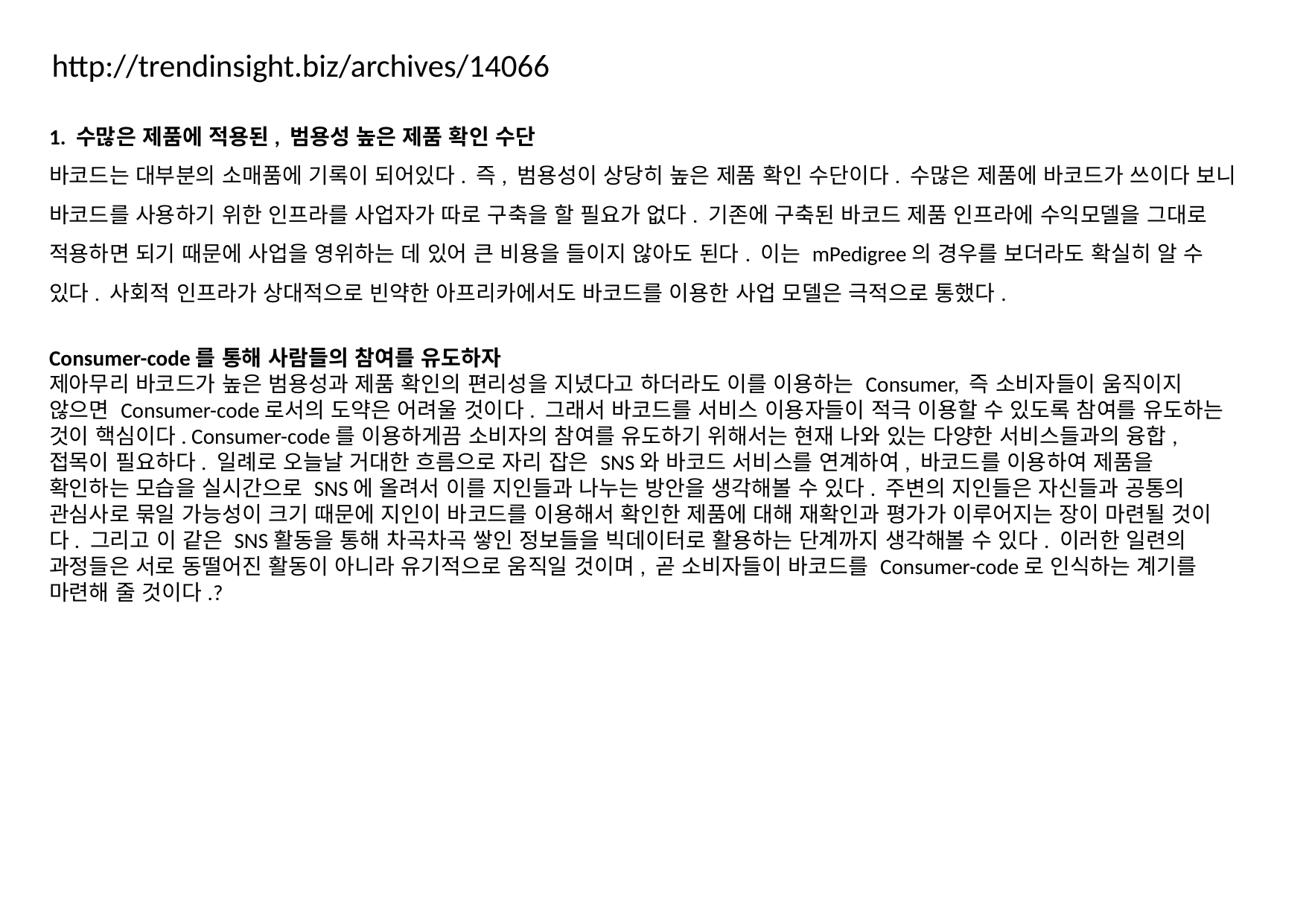

http://trendinsight.biz/archives/14066
1. 수많은 제품에 적용된, 범용성 높은 제품 확인 수단
바코드는 대부분의 소매품에 기록이 되어있다. 즉, 범용성이 상당히 높은 제품 확인 수단이다. 수많은 제품에 바코드가 쓰이다 보니 바코드를 사용하기 위한 인프라를 사업자가 따로 구축을 할 필요가 없다. 기존에 구축된 바코드 제품 인프라에 수익모델을 그대로 적용하면 되기 때문에 사업을 영위하는 데 있어 큰 비용을 들이지 않아도 된다. 이는 mPedigree의 경우를 보더라도 확실히 알 수 있다. 사회적 인프라가 상대적으로 빈약한 아프리카에서도 바코드를 이용한 사업 모델은 극적으로 통했다.

Consumer-code를 통해 사람들의 참여를 유도하자
제아무리 바코드가 높은 범용성과 제품 확인의 편리성을 지녔다고 하더라도 이를 이용하는 Consumer, 즉 소비자들이 움직이지 않으면 Consumer-code로서의 도약은 어려울 것이다. 그래서 바코드를 서비스 이용자들이 적극 이용할 수 있도록 참여를 유도하는 것이 핵심이다. Consumer-code를 이용하게끔 소비자의 참여를 유도하기 위해서는 현재 나와 있는 다양한 서비스들과의 융합, 접목이 필요하다. 일례로 오늘날 거대한 흐름으로 자리 잡은 SNS와 바코드 서비스를 연계하여, 바코드를 이용하여 제품을 확인하는 모습을 실시간으로 SNS에 올려서 이를 지인들과 나누는 방안을 생각해볼 수 있다. 주변의 지인들은 자신들과 공통의 관심사로 묶일 가능성이 크기 때문에 지인이 바코드를 이용해서 확인한 제품에 대해 재확인과 평가가 이루어지는 장이 마련될 것이다. 그리고 이 같은 SNS활동을 통해 차곡차곡 쌓인 정보들을 빅데이터로 활용하는 단계까지 생각해볼 수 있다. 이러한 일련의 과정들은 서로 동떨어진 활동이 아니라 유기적으로 움직일 것이며, 곧 소비자들이 바코드를 Consumer-code로 인식하는 계기를 마련해 줄 것이다.?